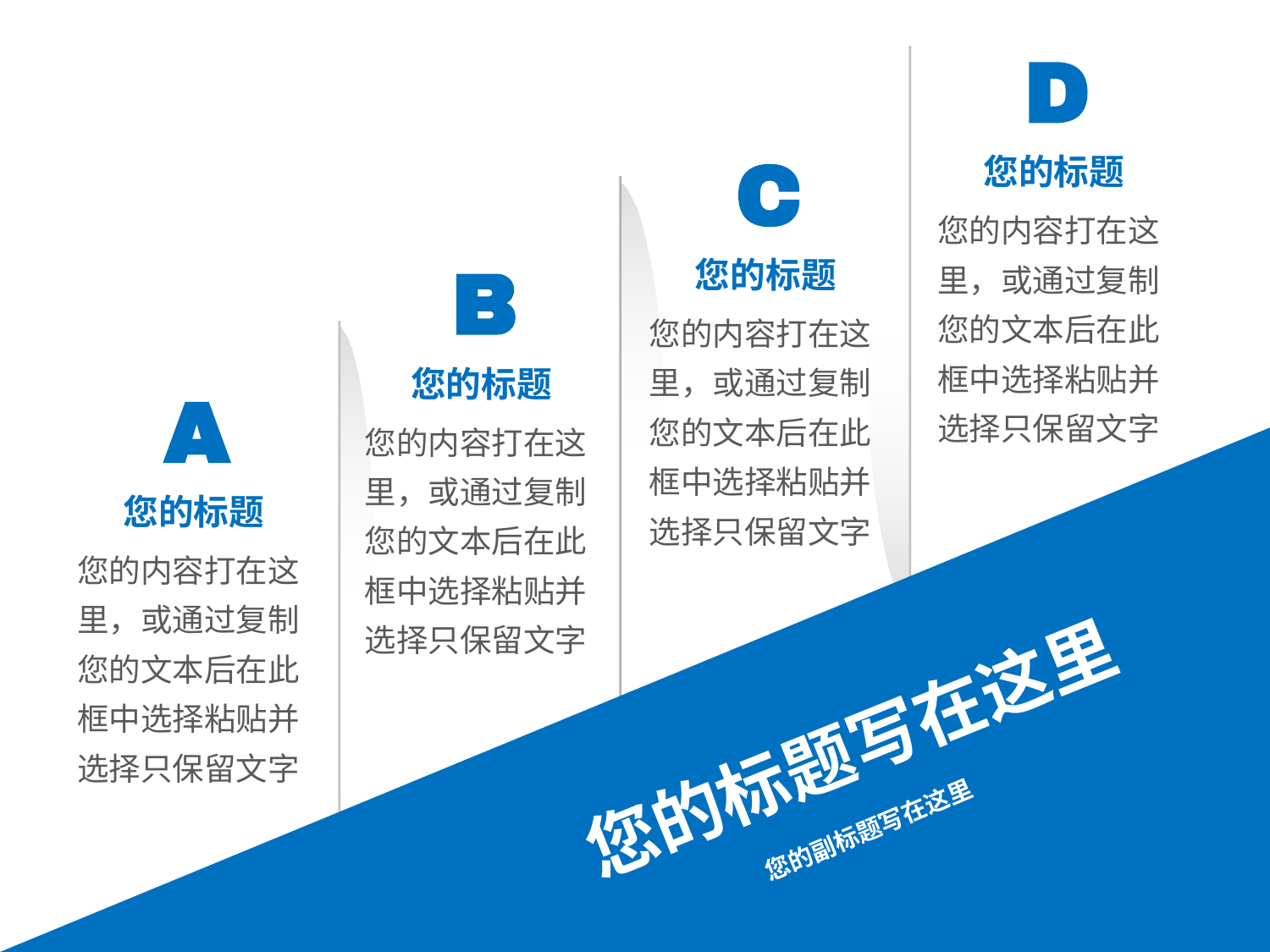

D
C
您的标题
您的内容打在这里，或通过复制您的文本后在此框中选择粘贴并选择只保留文字
B
您的标题
您的内容打在这里，或通过复制您的文本后在此框中选择粘贴并选择只保留文字

您的标题
A
您的内容打在这里，或通过复制您的文本后在此框中选择粘贴并选择只保留文字

您的标题
您的内容打在这里，或通过复制您的文本后在此框中选择粘贴并选择只保留文字

您的标题写在这里
您的副标题写在这里